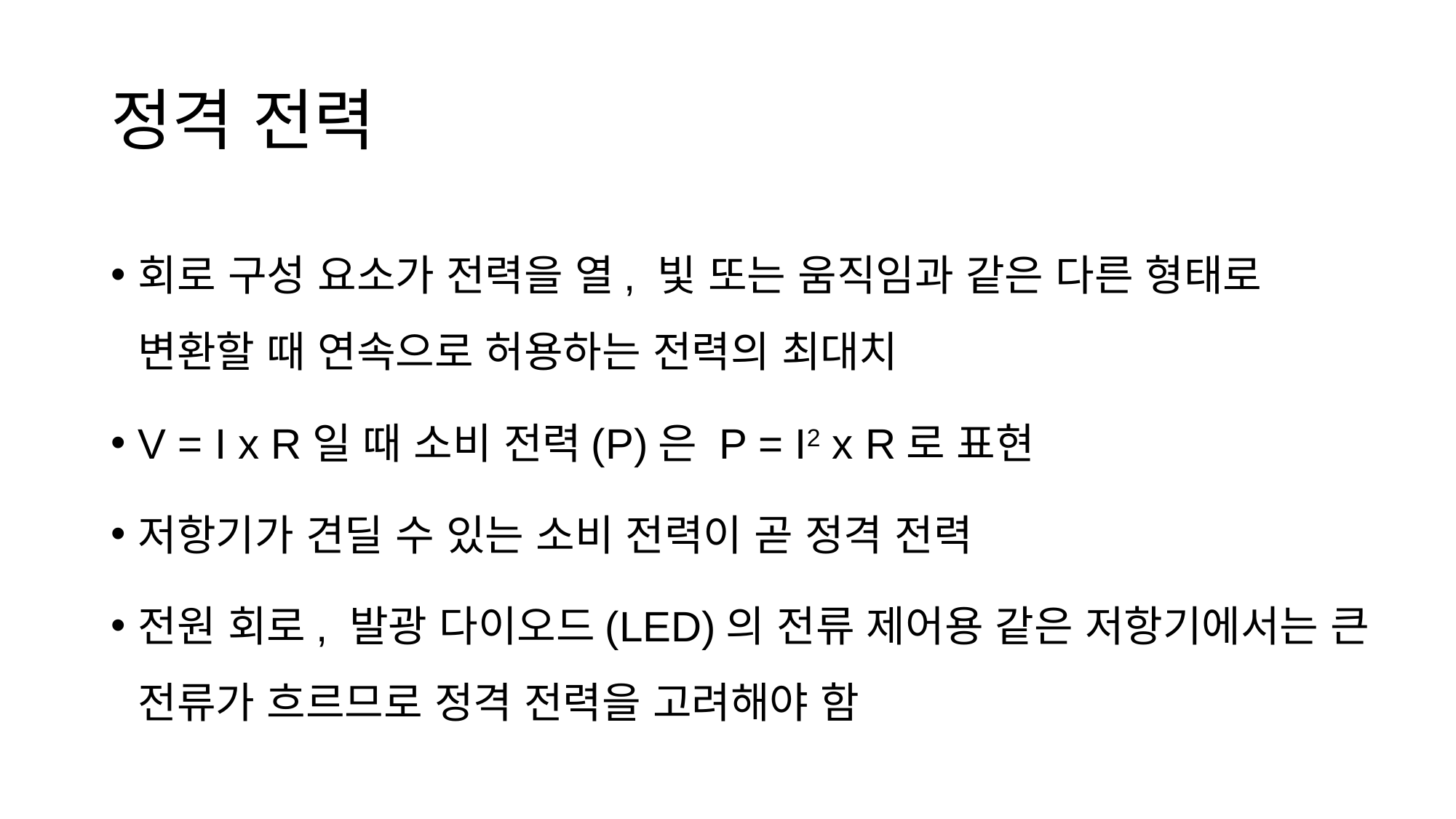

# 정격 전력
회로 구성 요소가 전력을 열, 빛 또는 움직임과 같은 다른 형태로 변환할 때 연속으로 허용하는 전력의 최대치
V = I x R일 때 소비 전력(P)은 P = I2 x R로 표현
저항기가 견딜 수 있는 소비 전력이 곧 정격 전력
전원 회로, 발광 다이오드(LED)의 전류 제어용 같은 저항기에서는 큰 전류가 흐르므로 정격 전력을 고려해야 함